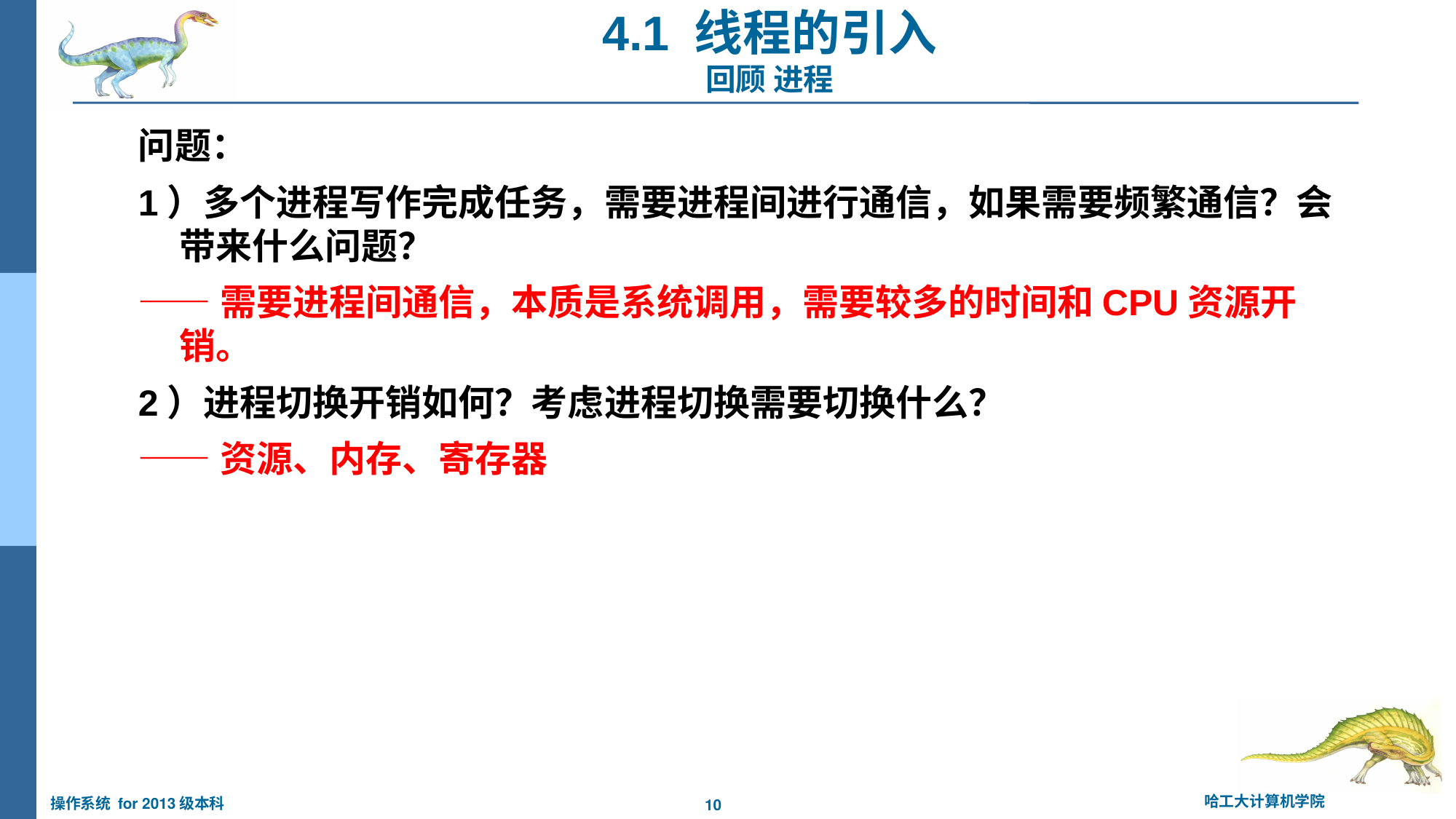

4.1 线程的引入
回顾 进程
问题：
1）多个进程写作完成任务，需要进程间进行通信，如果需要频繁通信？会带来什么问题？
——需要进程间通信，本质是系统调用，需要较多的时间和CPU资源开销。
2）进程切换开销如何？考虑进程切换需要切换什么？
——资源、内存、寄存器